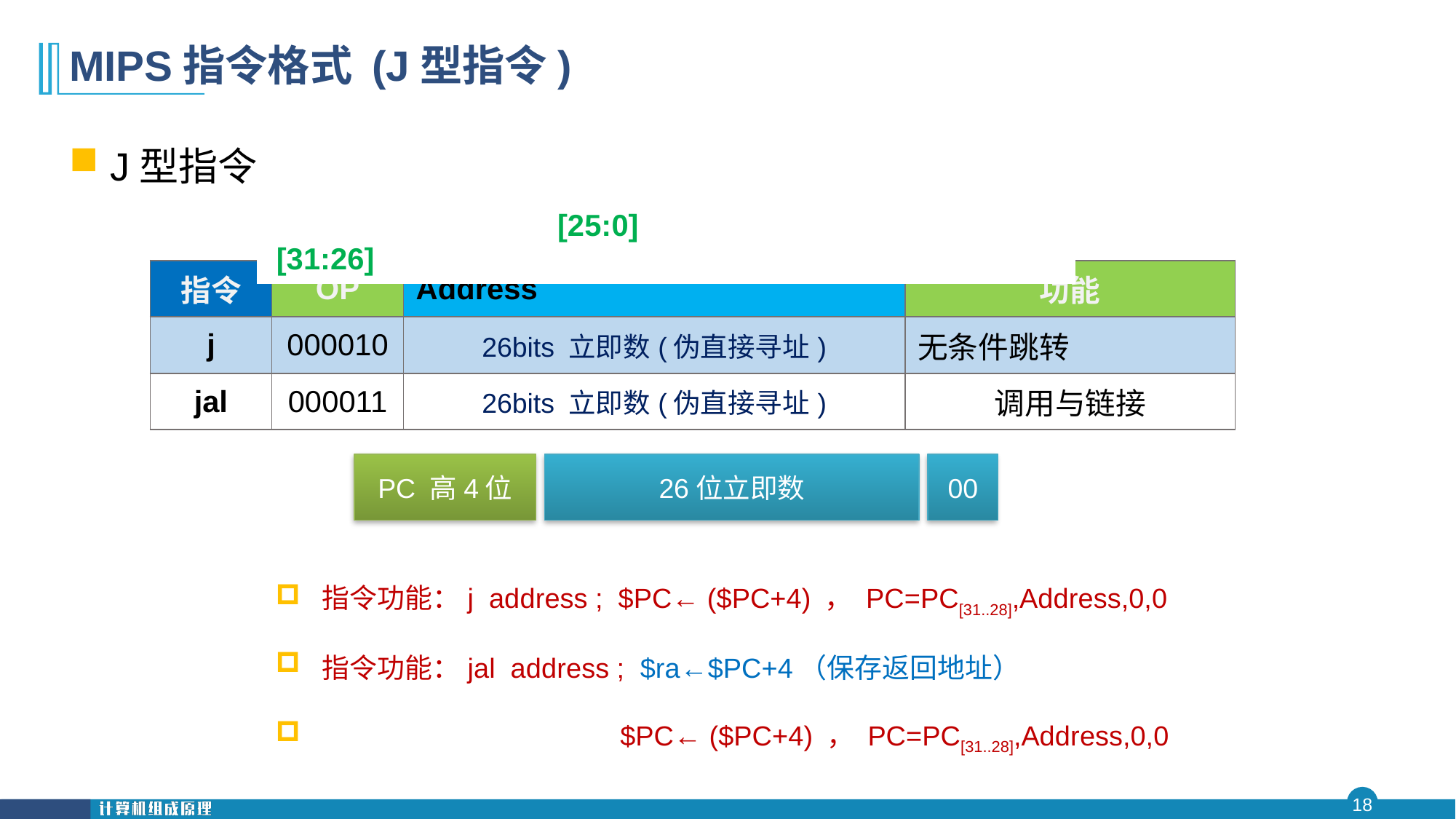

# MIPS指令格式 (J型指令)
J型指令
| [31:26] |  | [25:0] |  |  |  |
| --- | --- | --- | --- | --- | --- |
| 指令 | OP | Address | 功能 |
| --- | --- | --- | --- |
| j | 000010 | 26bits 立即数(伪直接寻址) | 无条件跳转 |
| jal | 000011 | 26bits 立即数(伪直接寻址) | 调用与链接 |
00
PC 高4位
26位立即数
指令功能：j  address ;  $PC← ($PC+4) ， PC=PC[31..28],Address,0,0
指令功能：jal  address ;  $ra←$PC+4（保存返回地址）
                                       $PC← ($PC+4) ， PC=PC[31..28],Address,0,0